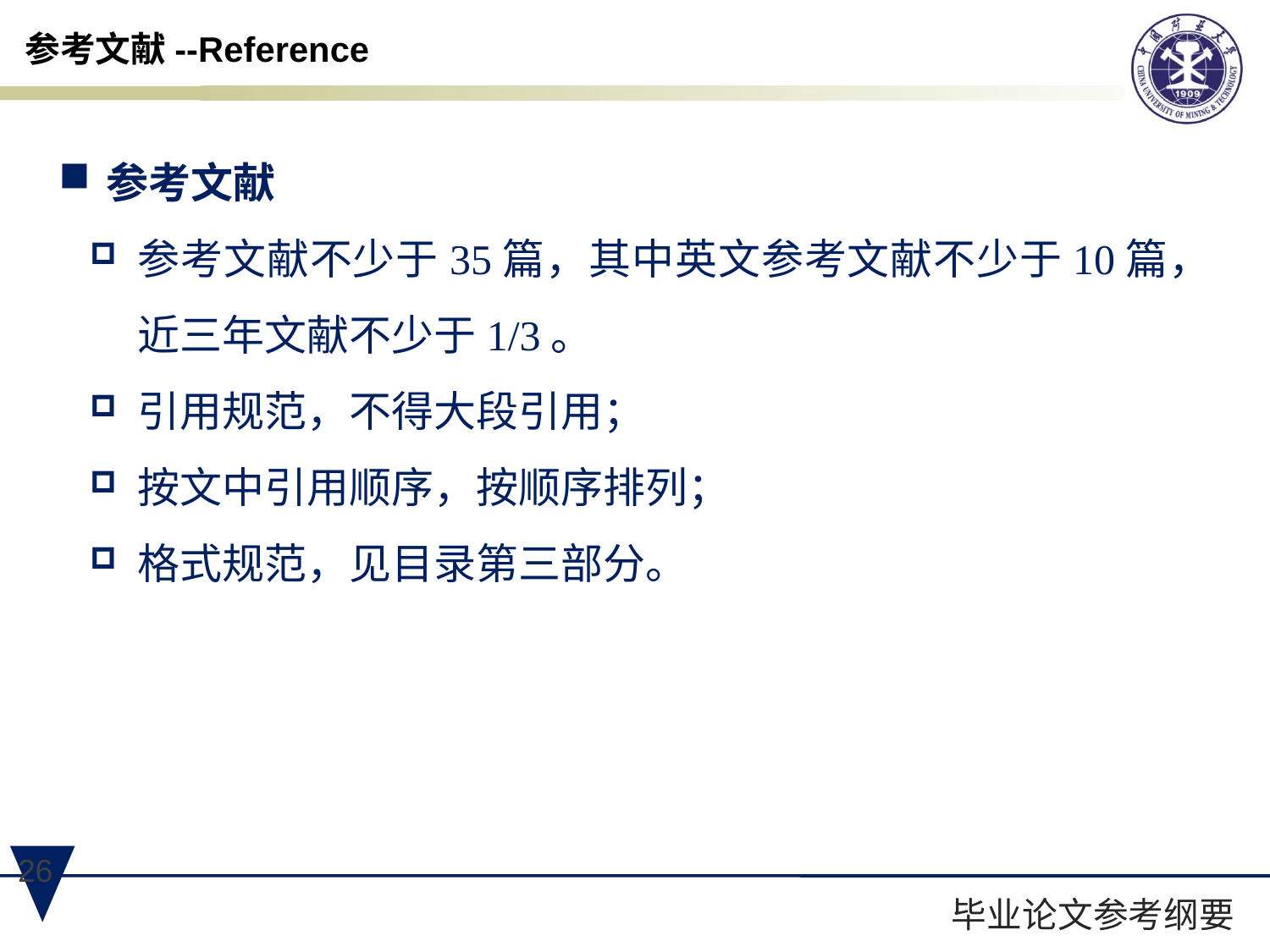

参考文献--Reference
参考文献
参考文献不少于35篇，其中英文参考文献不少于10篇，近三年文献不少于1/3。
引用规范，不得大段引用；
按文中引用顺序，按顺序排列；
格式规范，见目录第三部分。